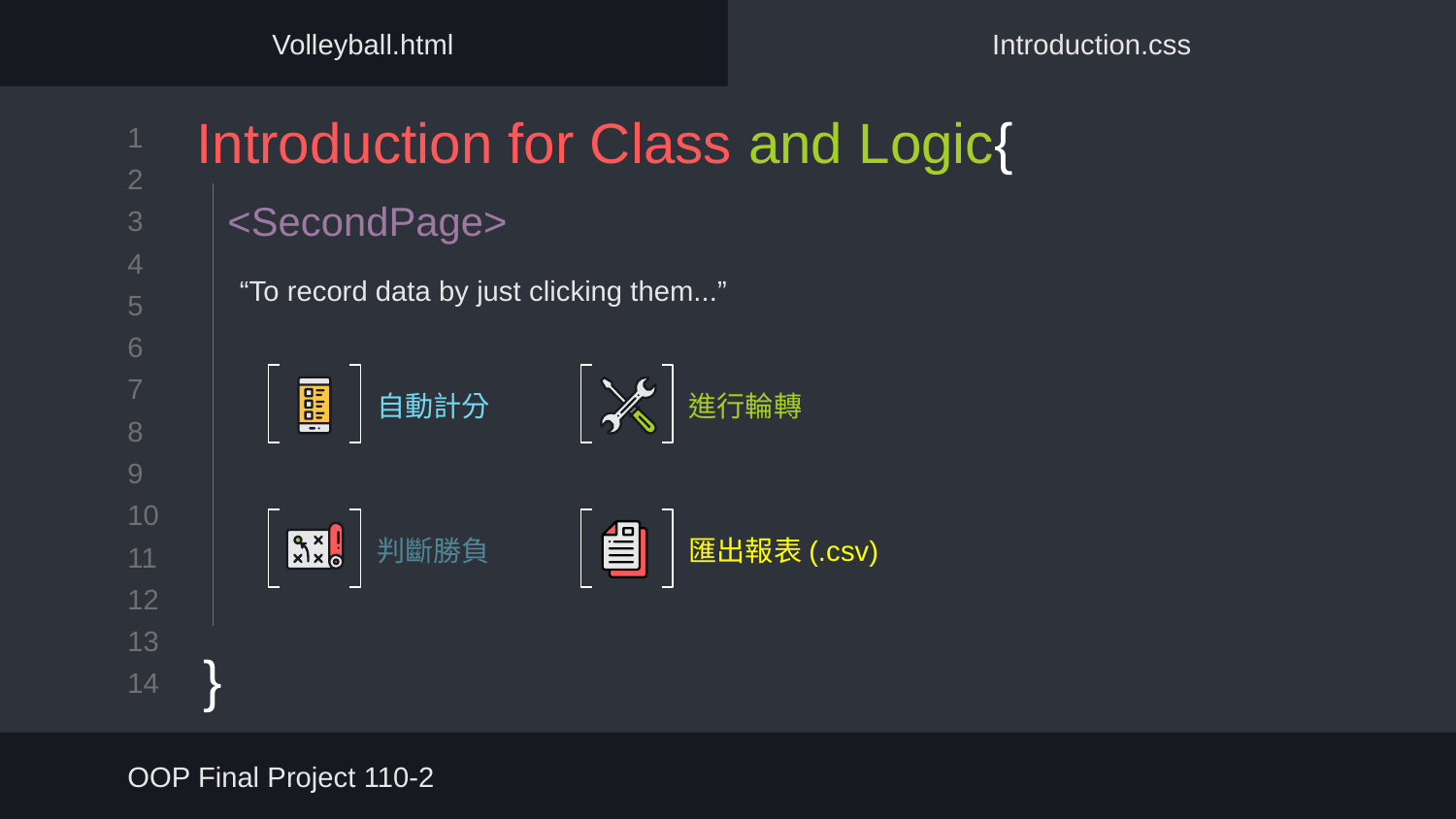

Volleyball.html
Introduction.css
# Introduction for Class and Logic{
}
<SecondPage>
“To record data by just clicking them...”

自動計分
進行輪轉

判斷勝負
匯出報表(.csv)
OOP Final Project 110-2